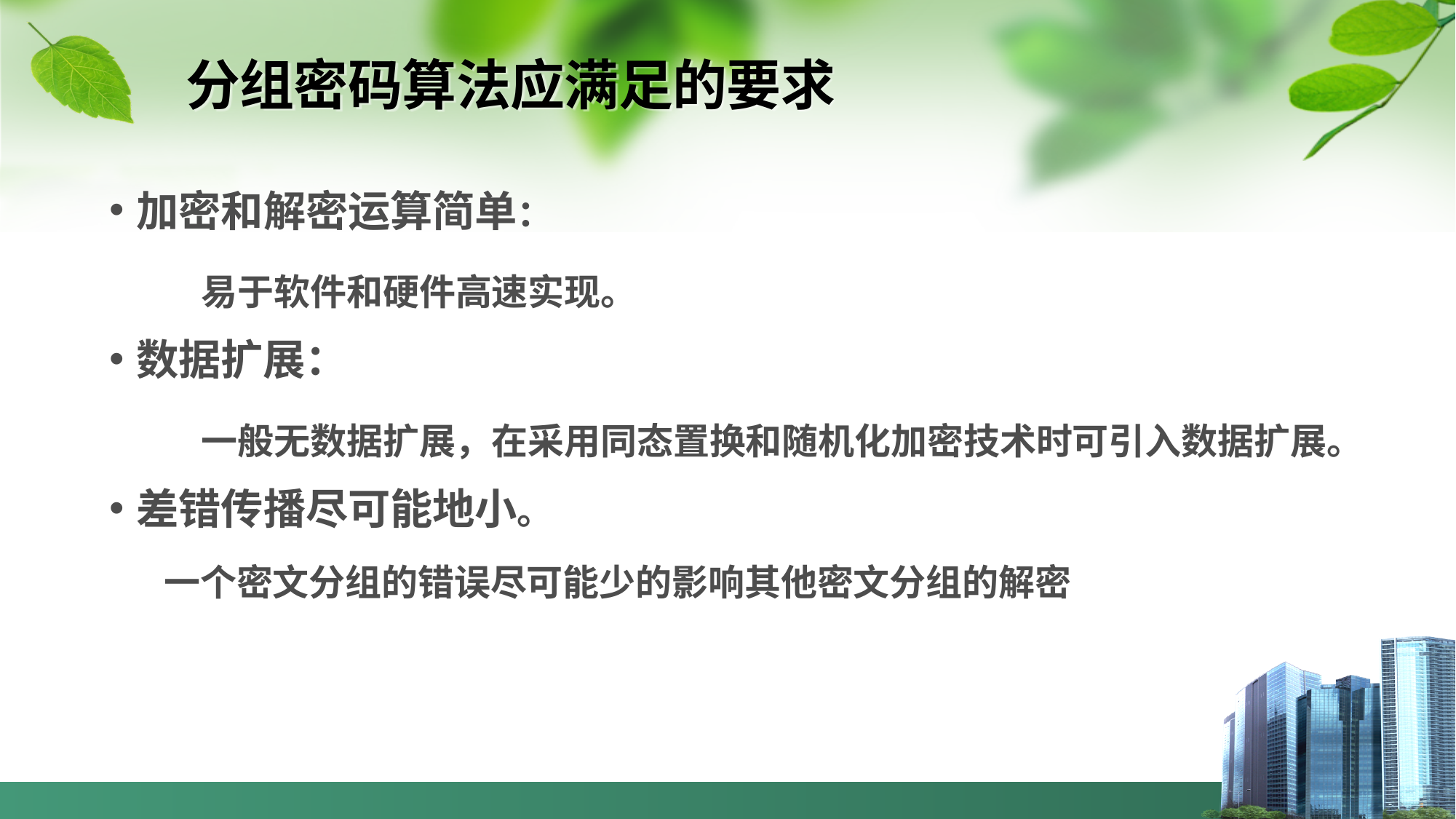

# 分组密码算法应满足的要求
加密和解密运算简单：
易于软件和硬件高速实现。

数据扩展：
一般无数据扩展，在采用同态置换和随机化加密技术时可引入数据扩展。

差错传播尽可能地小。
一个密文分组的错误尽可能少的影响其他密文分组的解密